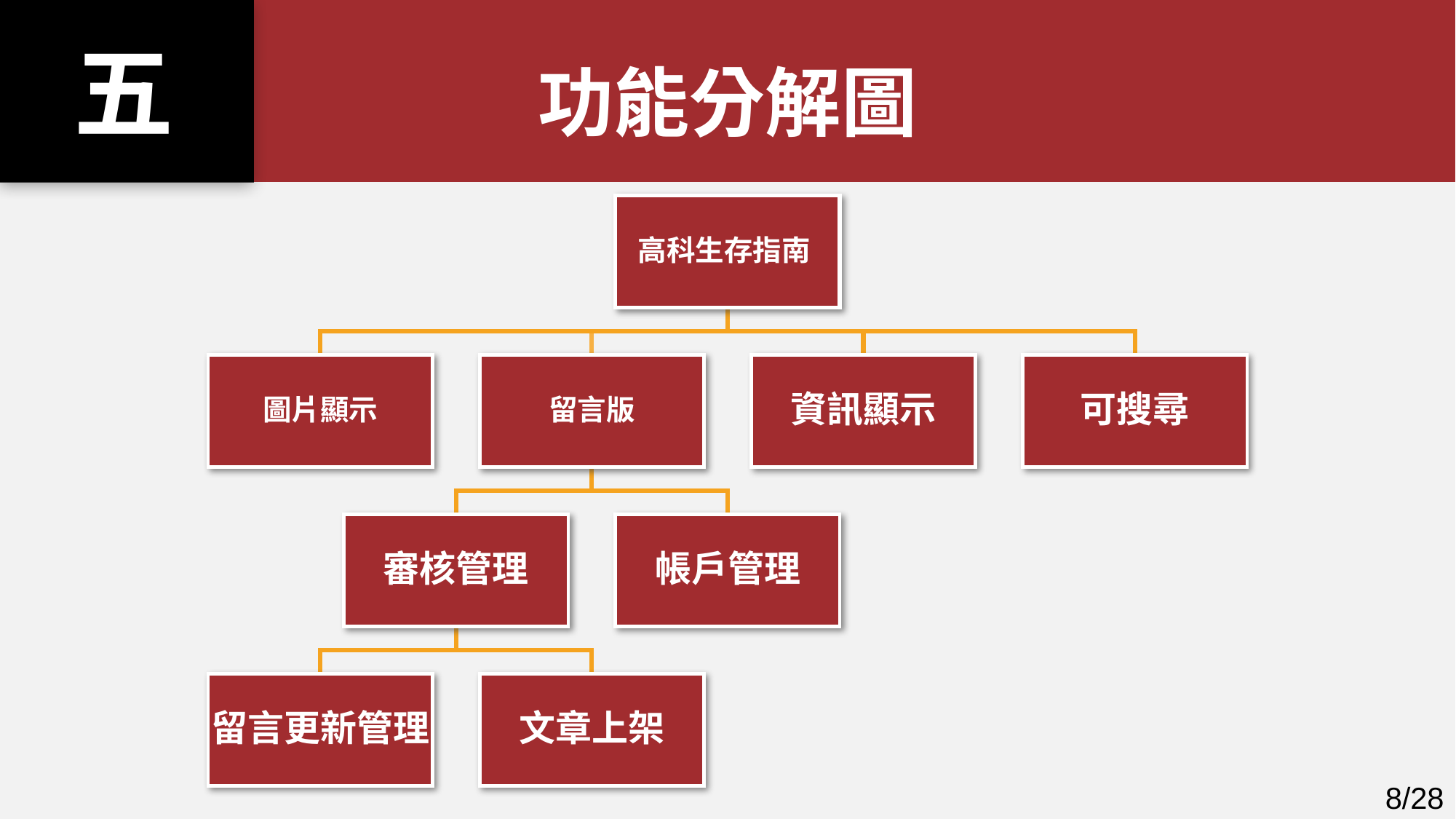

五
功能分解圖
高科生存指南
圖片顯示
留言版
審核管理
留言更新管理
文章上架
帳戶管理
資訊顯示
可搜尋